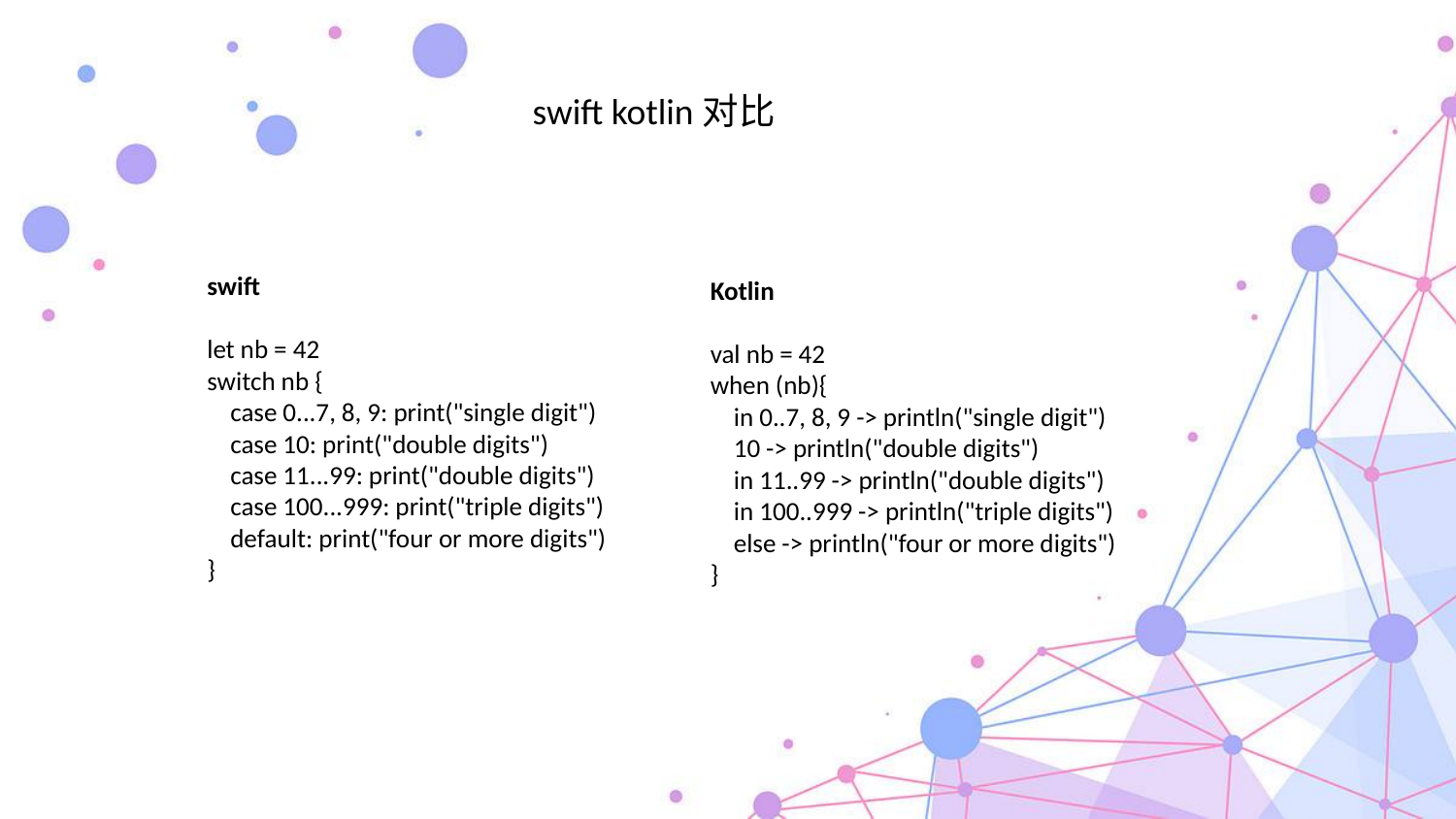

swift kotlin对比
swift

let nb = 42
switch nb {
    case 0...7, 8, 9: print("single digit")
    case 10: print("double digits")
    case 11...99: print("double digits")
    case 100...999: print("triple digits")
    default: print("four or more digits")
}
Kotlin

val nb = 42
when (nb){
    in 0..7, 8, 9 -> println("single digit")
    10 -> println("double digits")
    in 11..99 -> println("double digits")
    in 100..999 -> println("triple digits")
    else -> println("four or more digits")
}